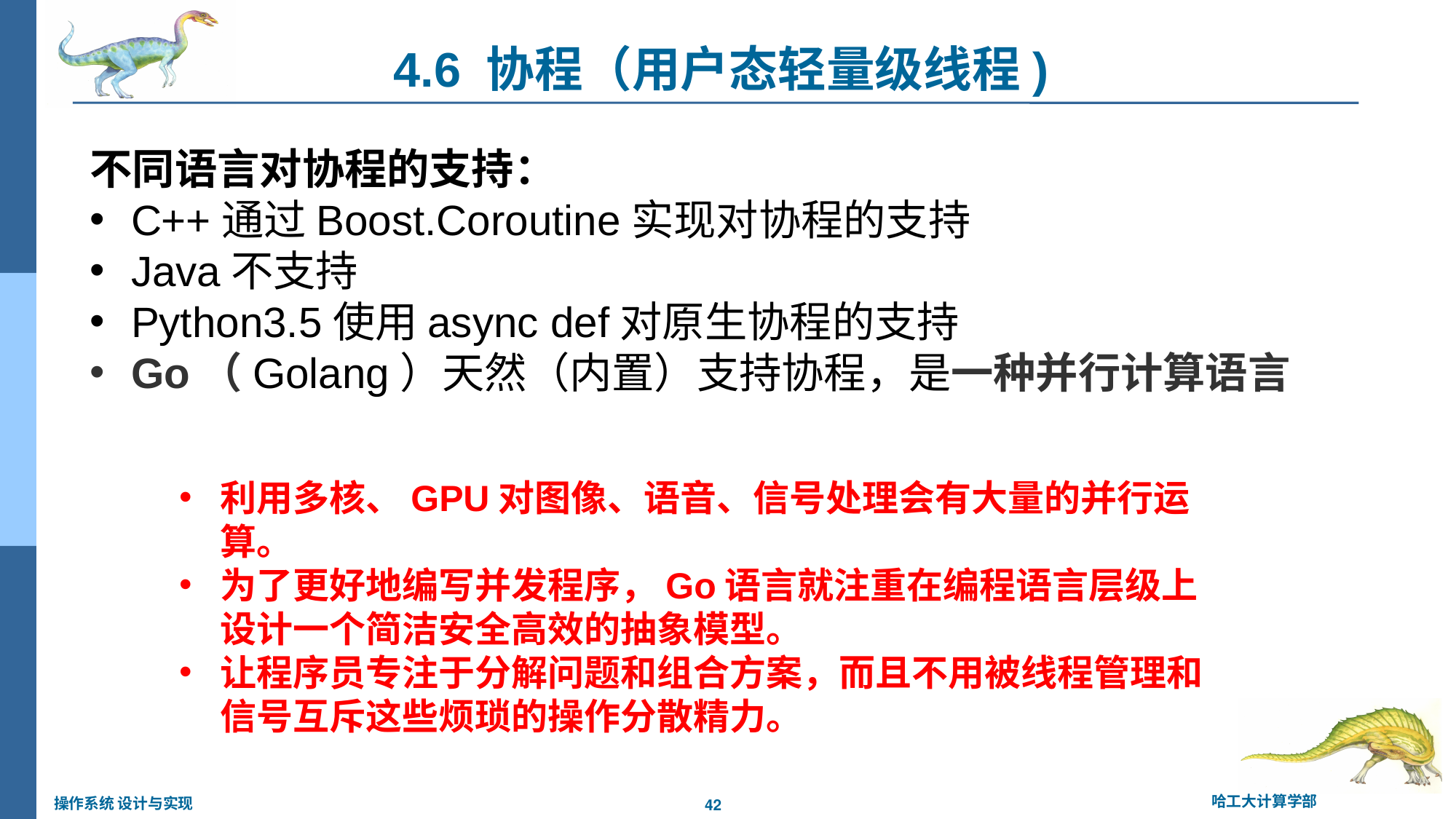

4.6 协程（用户态轻量级线程)
不同语言对协程的支持：
C++通过Boost.Coroutine实现对协程的支持
Java不支持
Python3.5使用async def对原生协程的支持
Go（Golang）天然（内置）支持协程，是一种并行计算语言

利用多核、GPU对图像、语音、信号处理会有大量的并行运算。
为了更好地编写并发程序，Go语言就注重在编程语言层级上设计一个简洁安全高效的抽象模型。
让程序员专注于分解问题和组合方案，而且不用被线程管理和信号互斥这些烦琐的操作分散精力。